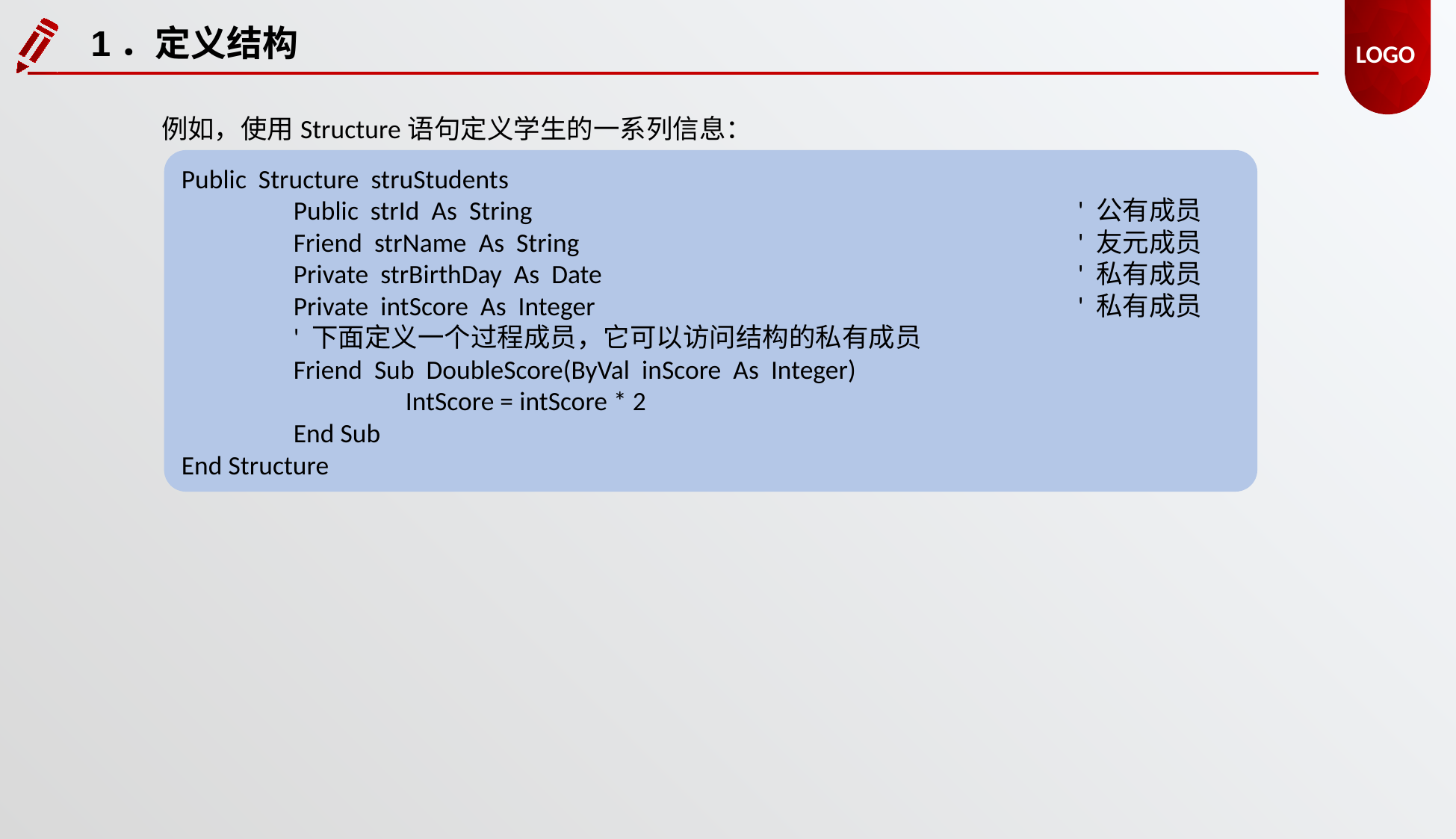

1．定义结构
例如，使用Structure语句定义学生的一系列信息：
Public  Structure  struStudents
	Public  strId  As  String					' 公有成员
	Friend  strName  As  String					' 友元成员
	Private  strBirthDay  As  Date					' 私有成员
	Private  intScore  As  Integer					' 私有成员
	' 下面定义一个过程成员，它可以访问结构的私有成员
	Friend  Sub  DoubleScore(ByVal  inScore  As  Integer)
		IntScore = intScore * 2
	End Sub
End Structure